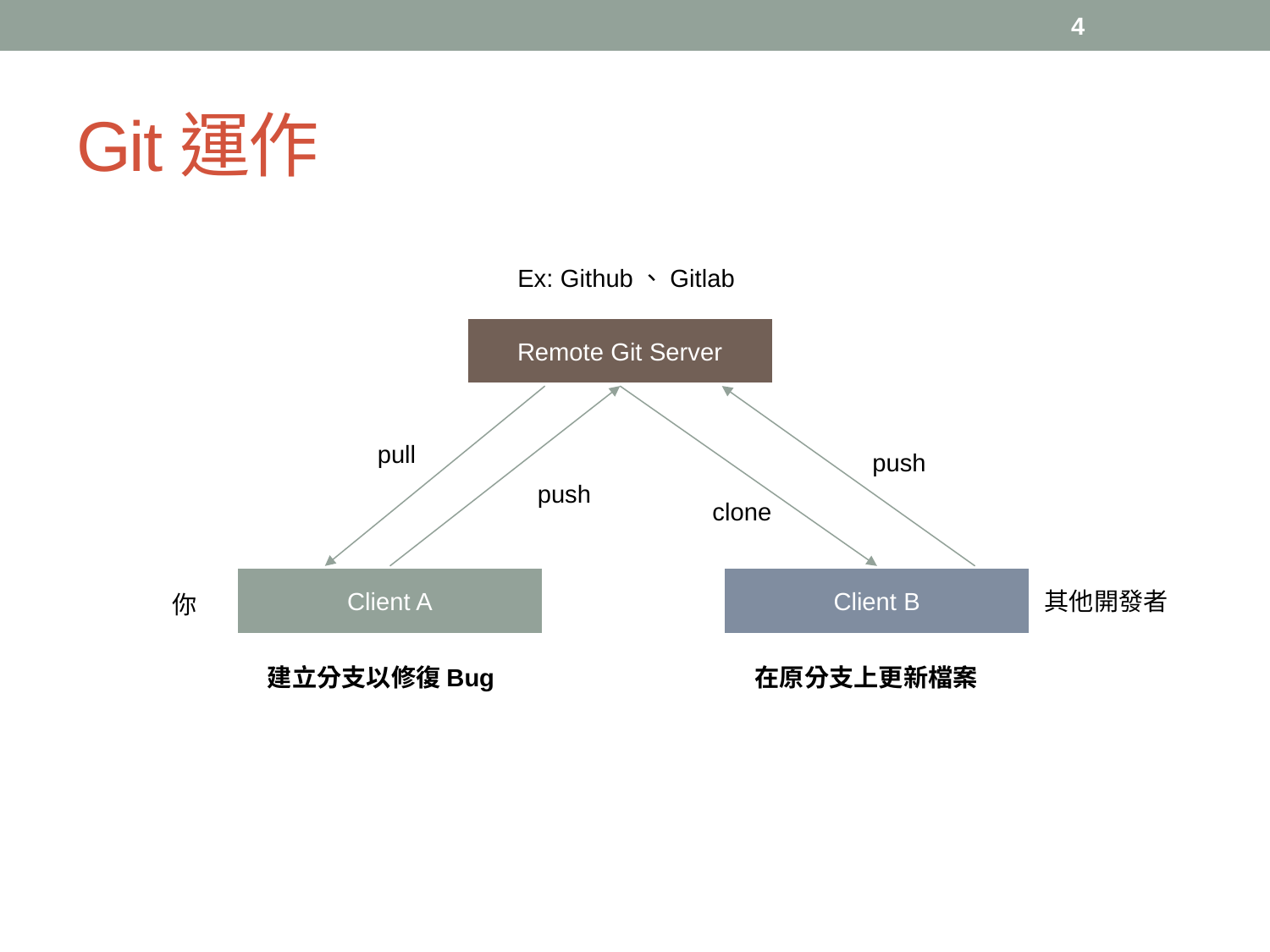

4
# Git運作
Ex: Github、Gitlab
Remote Git Server
pull
push
push
clone
Client A
Client B
其他開發者
你
在原分支上更新檔案
建立分支以修復Bug